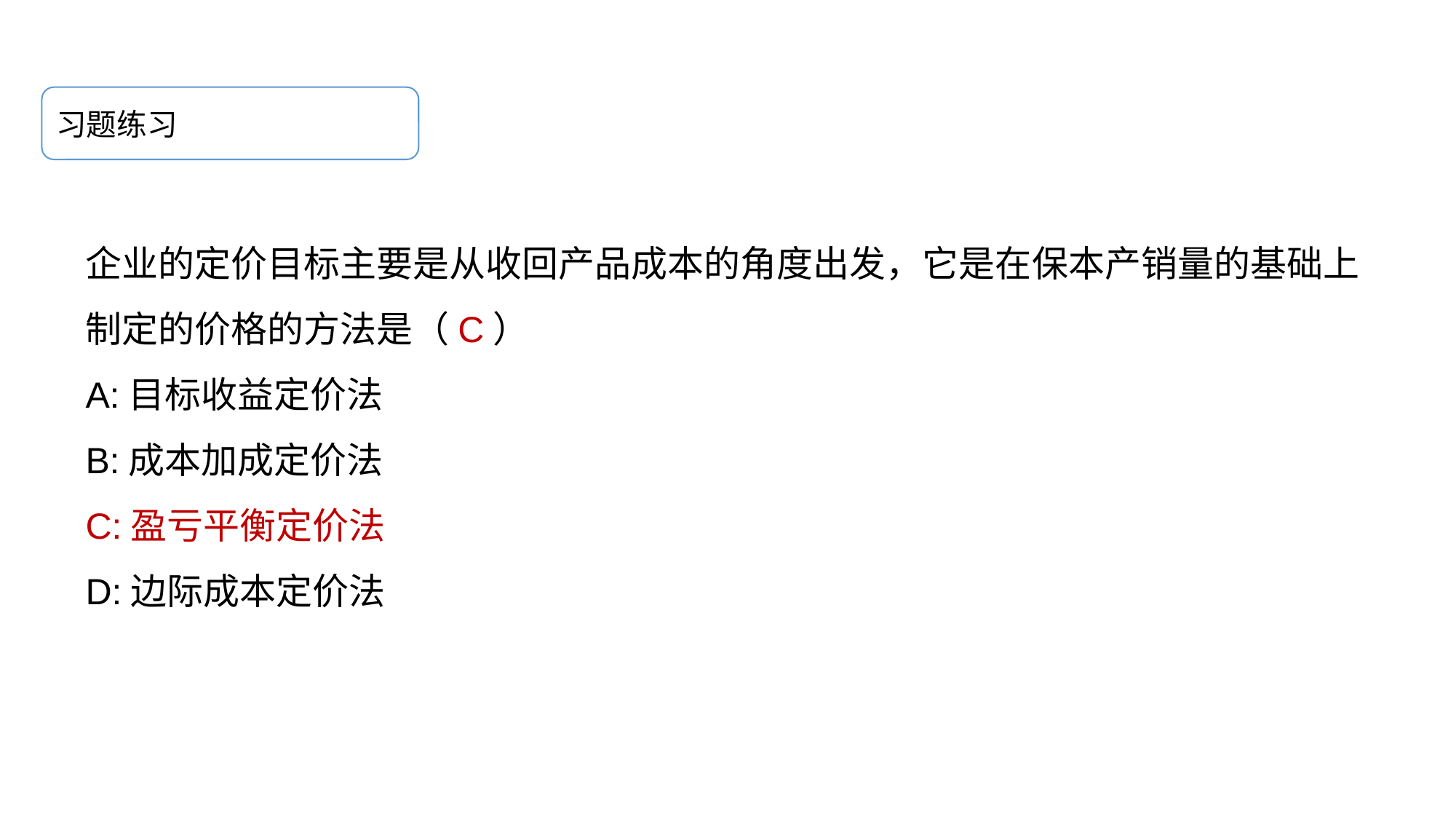

习题练习
企业的定价目标主要是从收回产品成本的角度出发，它是在保本产销量的基础上制定的价格的方法是（C）
A:目标收益定价法
B:成本加成定价法
C:盈亏平衡定价法
D:边际成本定价法